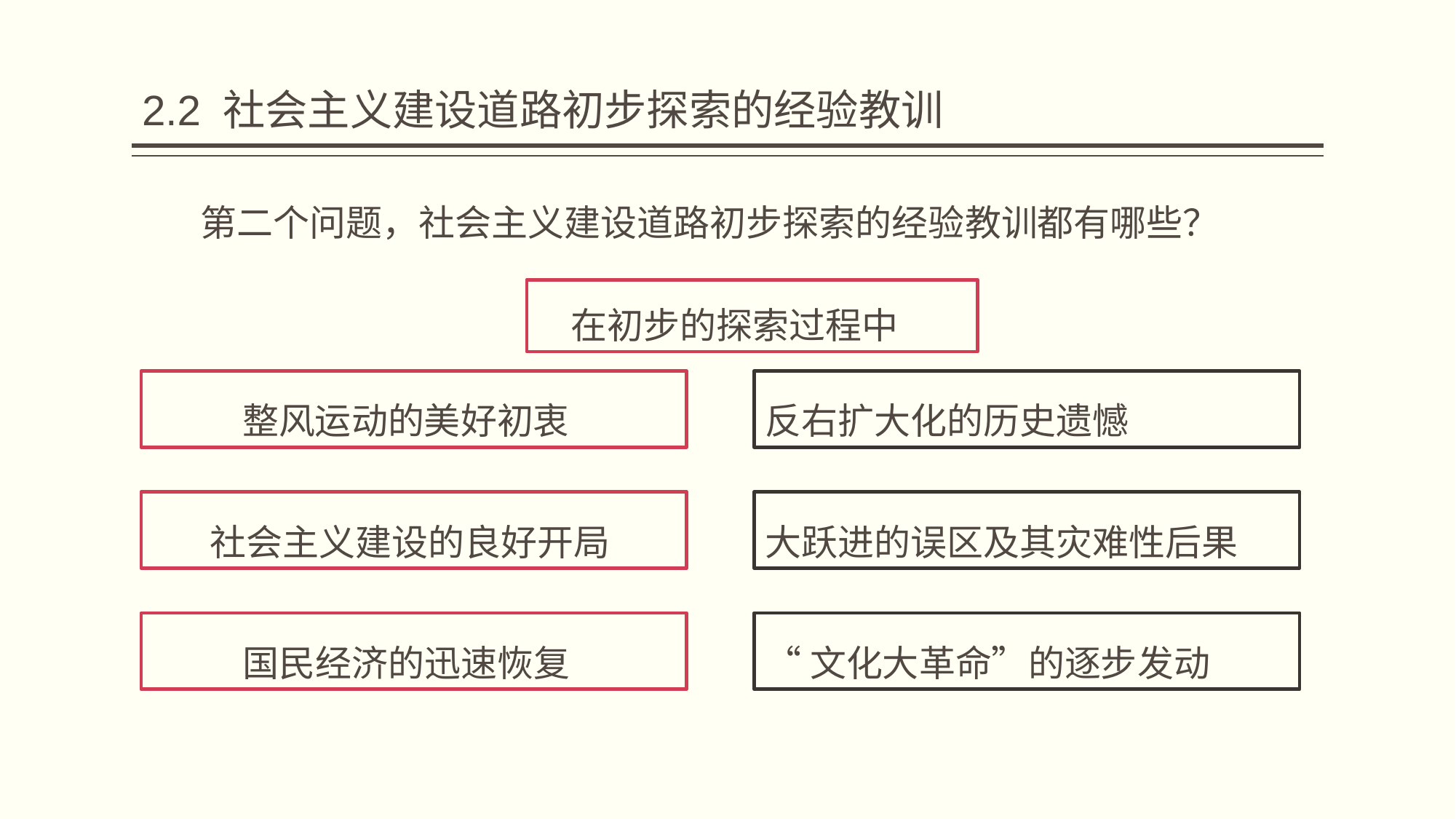

# 2.2 社会主义建设道路初步探索的经验教训
    第二个问题，社会主义建设道路初步探索的经验教训都有哪些？
   在初步的探索过程中
          整风运动的美好初衷
反右扩大化的历史遗憾
      社会主义建设的良好开局
大跃进的误区及其灾难性后果
          国民经济的迅速恢复
“文化大革命”的逐步发动